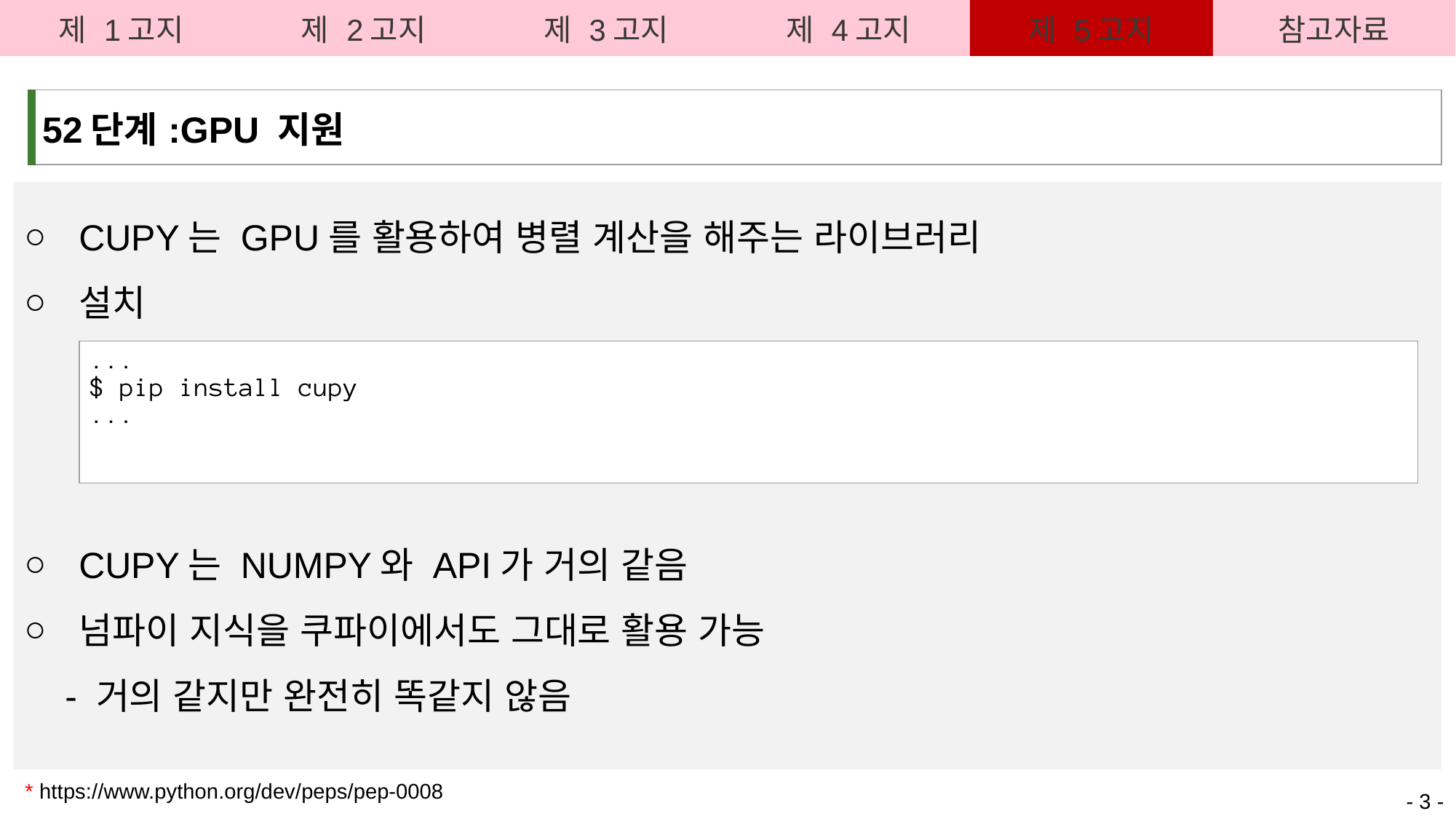

| 제 1고지 | 제 2고지 | 제 3고지 | 제 4고지 | 제 5고지 | 참고자료 |
| --- | --- | --- | --- | --- | --- |
| 52단계:GPU 지원 |
| --- |
CUPY는 GPU를 활용하여 병렬 계산을 해주는 라이브러리
설치

CUPY는 NUMPY와 API가 거의 같음
넘파이 지식을 쿠파이에서도 그대로 활용 가능
    - 거의 같지만 완전히 똑같지 않음

| ... $ pip install cupy ... |
| --- |
* https://www.python.org/dev/peps/pep-0008
- 3 -